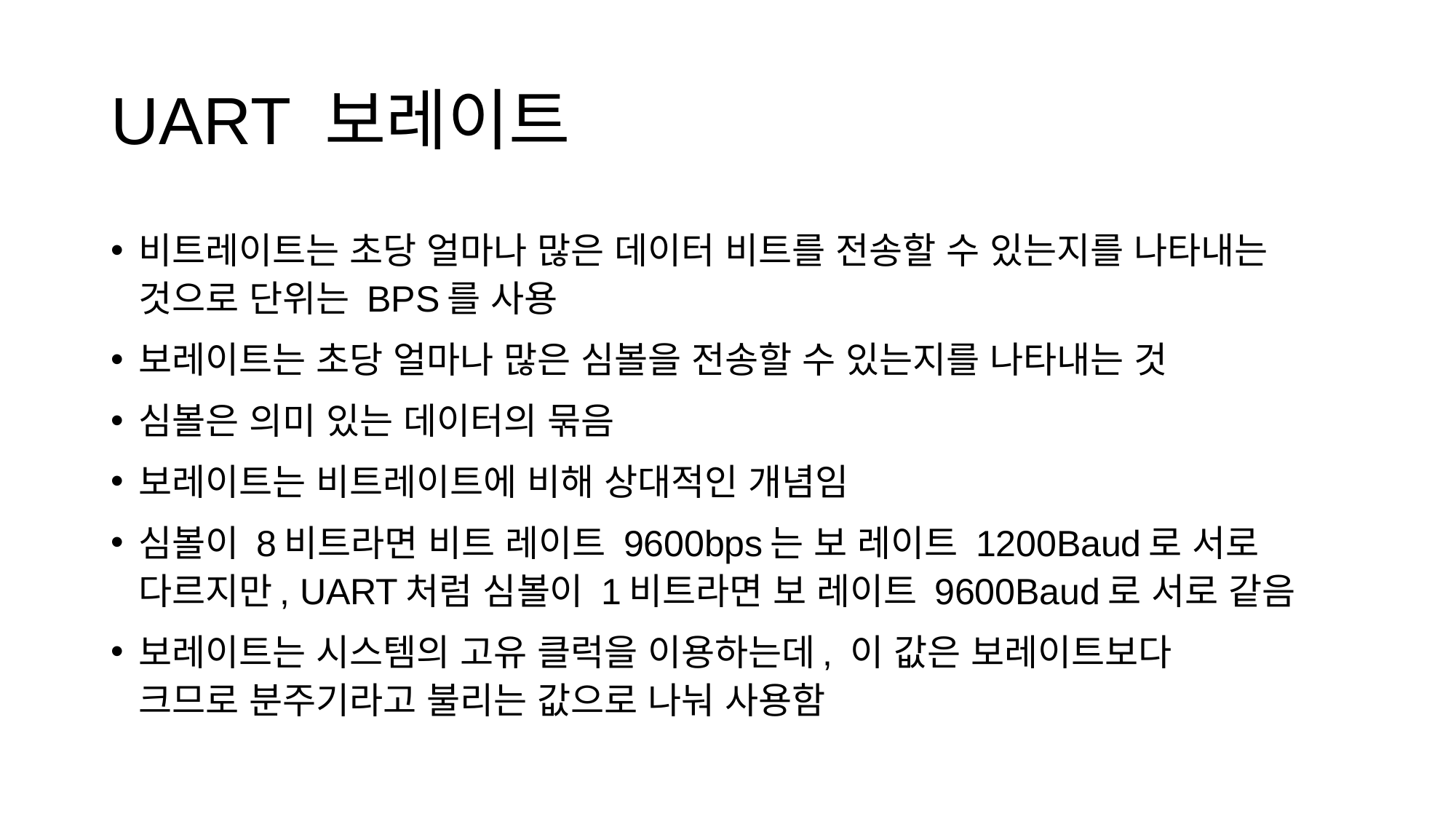

# UART 보레이트
비트레이트는 초당 얼마나 많은 데이터 비트를 전송할 수 있는지를 나타내는 것으로 단위는 BPS를 사용
보레이트는 초당 얼마나 많은 심볼을 전송할 수 있는지를 나타내는 것
심볼은 의미 있는 데이터의 묶음
보레이트는 비트레이트에 비해 상대적인 개념임
심볼이 8비트라면 비트 레이트 9600bps는 보 레이트 1200Baud로 서로
다르지만, UART처럼 심볼이 1비트라면 보 레이트 9600Baud로 서로 같음
보레이트는 시스템의 고유 클럭을 이용하는데, 이 값은 보레이트보다
크므로 분주기라고 불리는 값으로 나눠 사용함